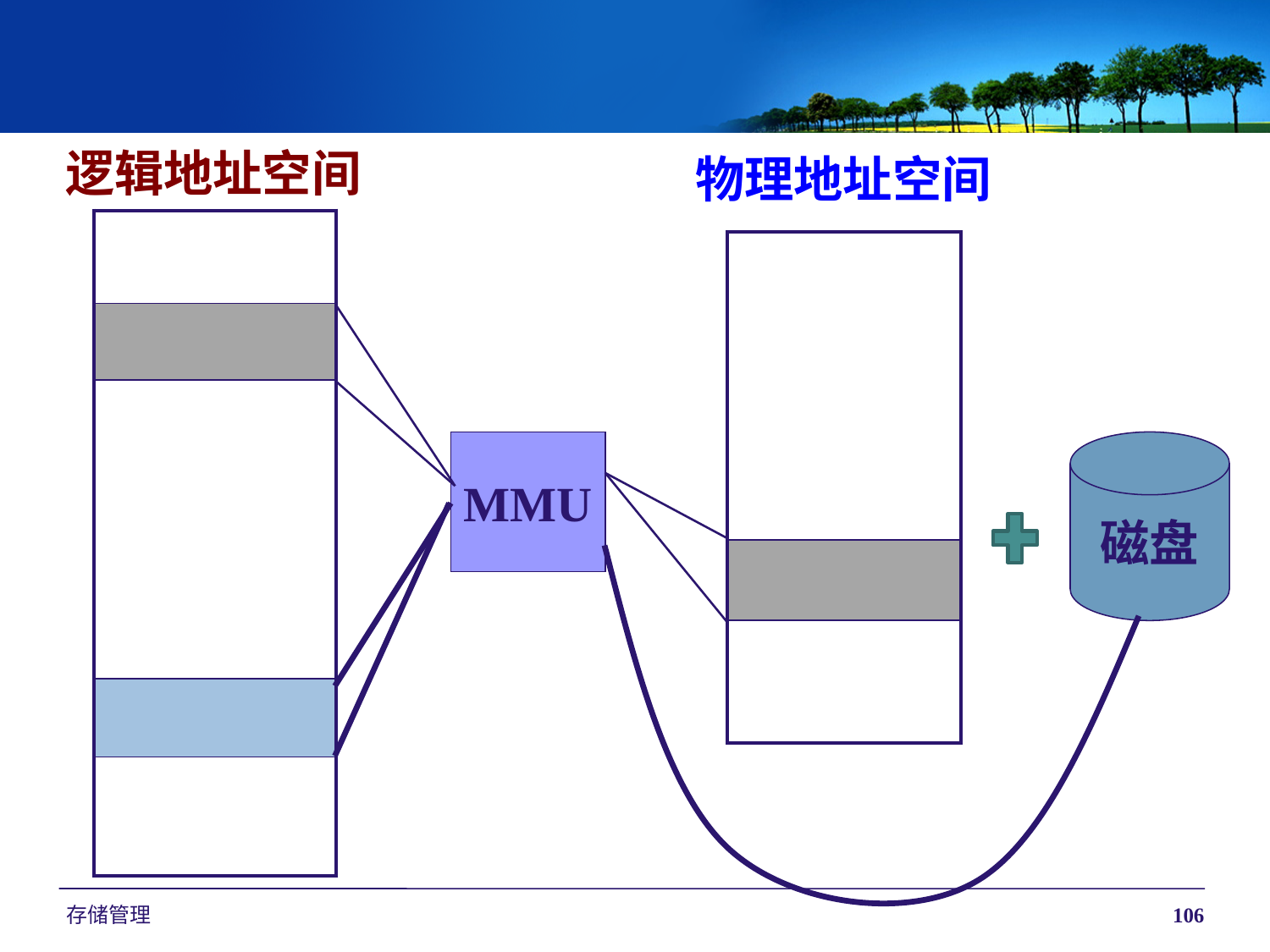

逻辑地址空间
物理地址空间
|  |
| --- |
|  |
|  |
|  |
|  |
|  |
| --- |
|  |
|  |

MMU
磁盘

存储管理
106